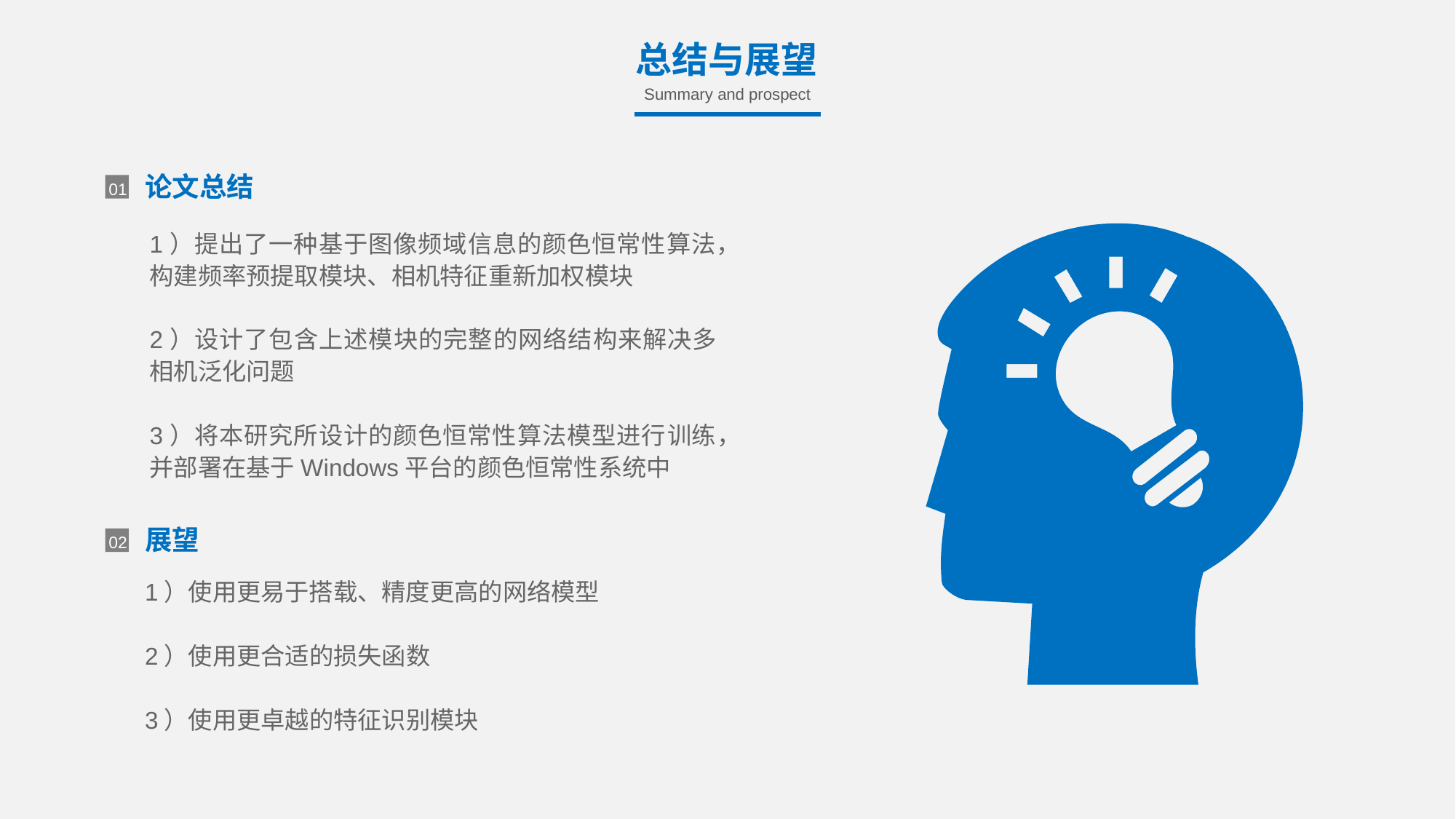

总结与展望
Summary and prospect
论文总结
01

1）提出了一种基于图像频域信息的颜色恒常性算法，构建频率预提取模块、相机特征重新加权模块

2）设计了包含上述模块的完整的网络结构来解决多相机泛化问题

3）将本研究所设计的颜色恒常性算法模型进行训练，并部署在基于Windows平台的颜色恒常性系统中
展望
02

1）使用更易于搭载、精度更高的网络模型

2）使用更合适的损失函数

3）使用更卓越的特征识别模块